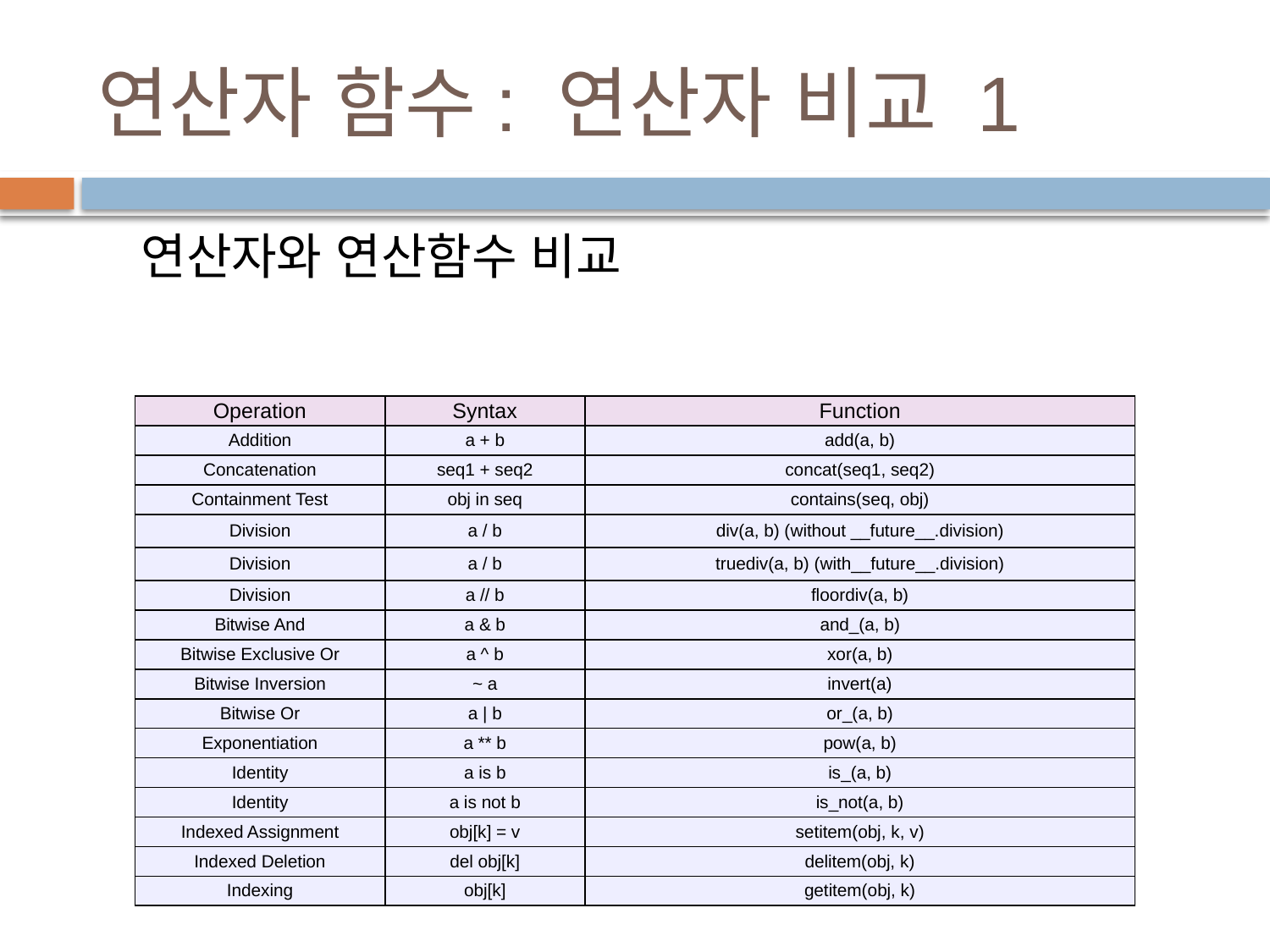

# 연산자 함수: 연산자 비교 1
연산자와 연산함수 비교
| Operation | Syntax | Function |
| --- | --- | --- |
| Addition | a + b | add(a, b) |
| Concatenation | seq1 + seq2 | concat(seq1, seq2) |
| Containment Test | obj in seq | contains(seq, obj) |
| Division | a / b | div(a, b) (without \_\_future\_\_.division) |
| Division | a / b | truediv(a, b) (with\_\_future\_\_.division) |
| Division | a // b | floordiv(a, b) |
| Bitwise And | a & b | and\_(a, b) |
| Bitwise Exclusive Or | a ^ b | xor(a, b) |
| Bitwise Inversion | ~ a | invert(a) |
| Bitwise Or | a | b | or\_(a, b) |
| Exponentiation | a \*\* b | pow(a, b) |
| Identity | a is b | is\_(a, b) |
| Identity | a is not b | is\_not(a, b) |
| Indexed Assignment | obj[k] = v | setitem(obj, k, v) |
| Indexed Deletion | del obj[k] | delitem(obj, k) |
| Indexing | obj[k] | getitem(obj, k) |